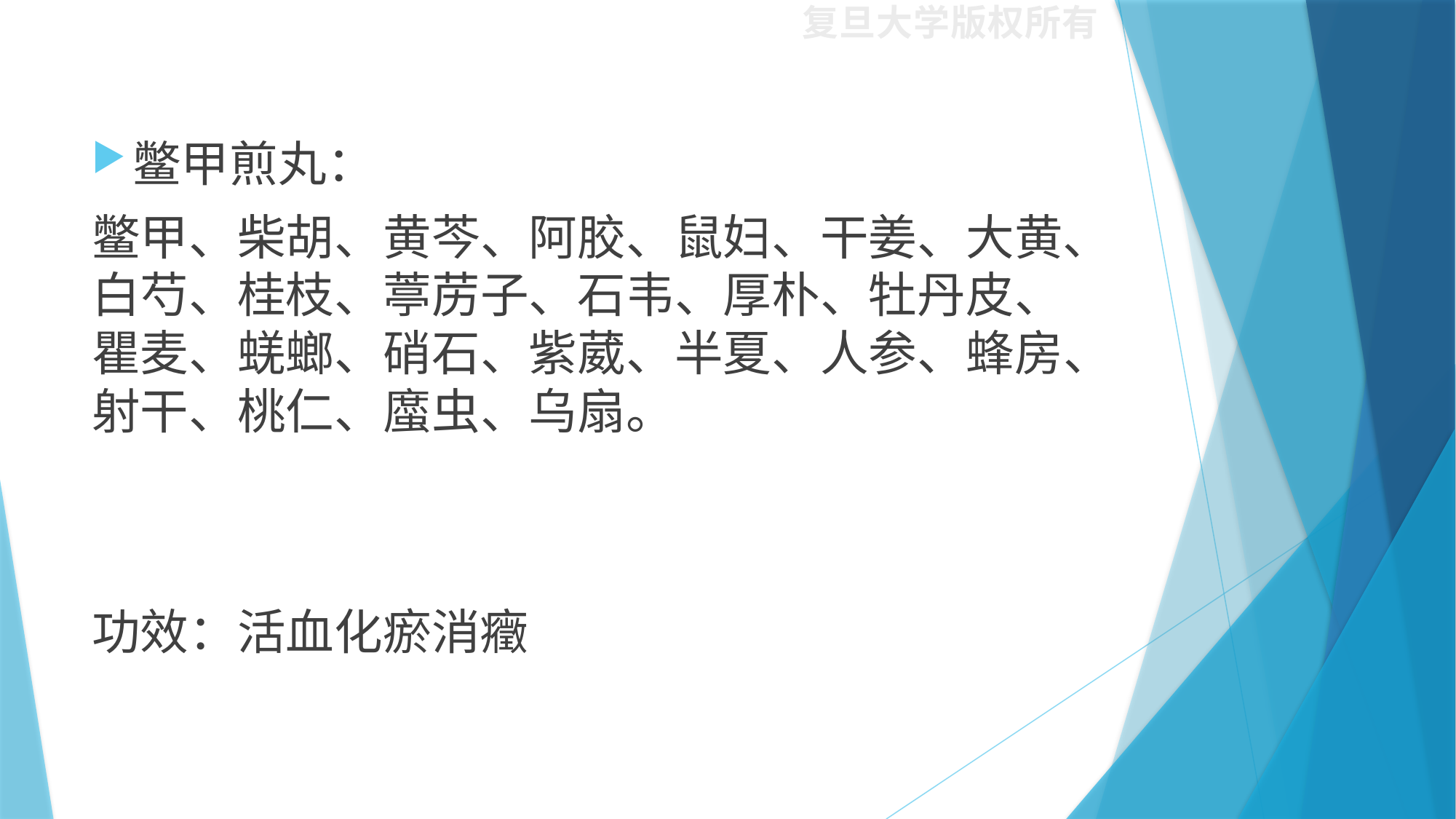

#
鳖甲煎丸：
鳖甲、柴胡、黄芩、阿胶、鼠妇、干姜、大黄、白芍、桂枝、葶苈子、石韦、厚朴、牡丹皮、瞿麦、蜣螂、硝石、紫葳、半夏、人参、蜂房、射干、桃仁、䗪虫、乌扇。

功效：活血化瘀消癥